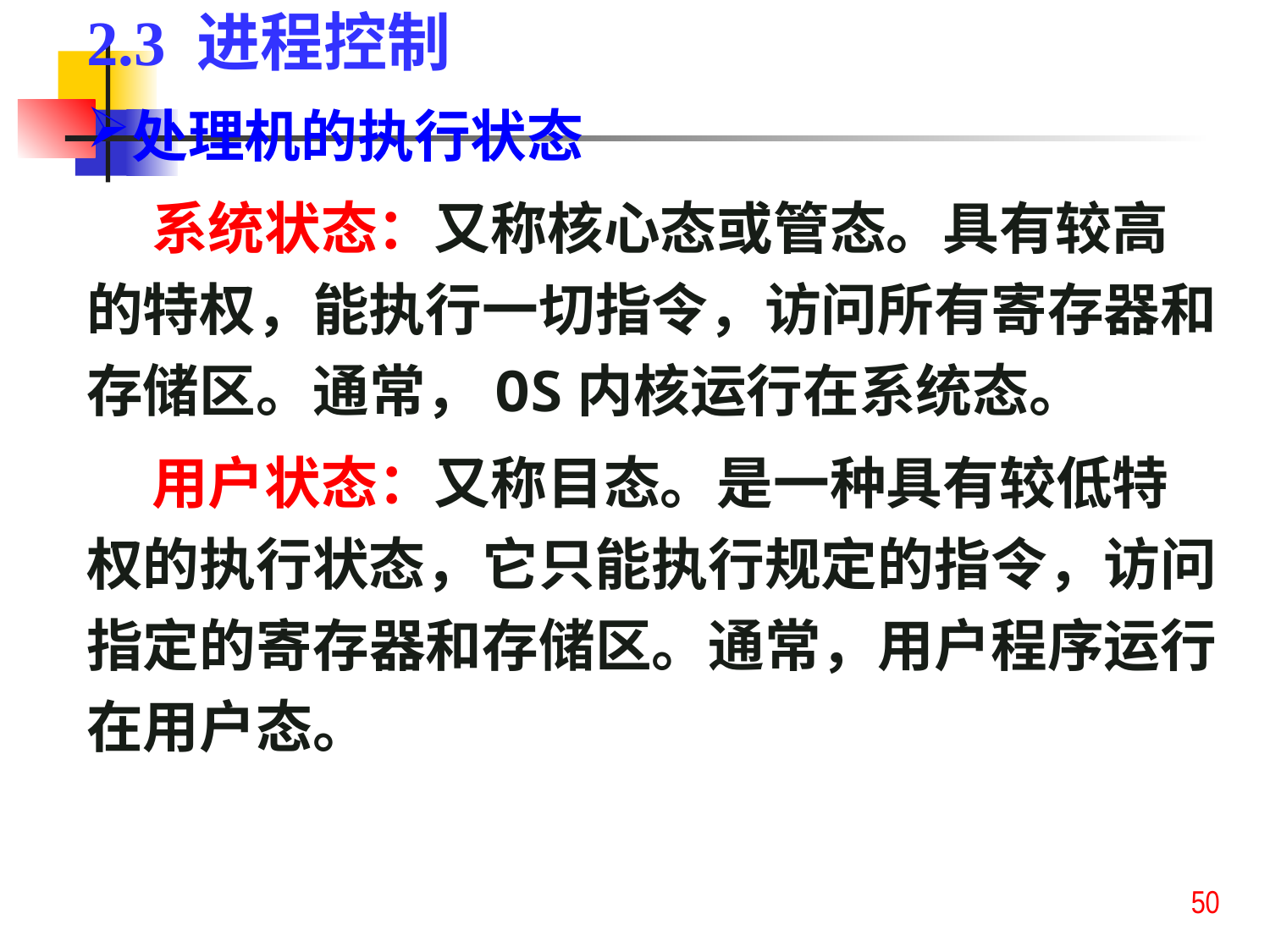

2.3 进程控制
处理机的执行状态
    系统状态：又称核心态或管态。具有较高的特权，能执行一切指令，访问所有寄存器和存储区。通常，OS内核运行在系统态。
    用户状态：又称目态。是一种具有较低特权的执行状态，它只能执行规定的指令，访问指定的寄存器和存储区。通常，用户程序运行在用户态。
50